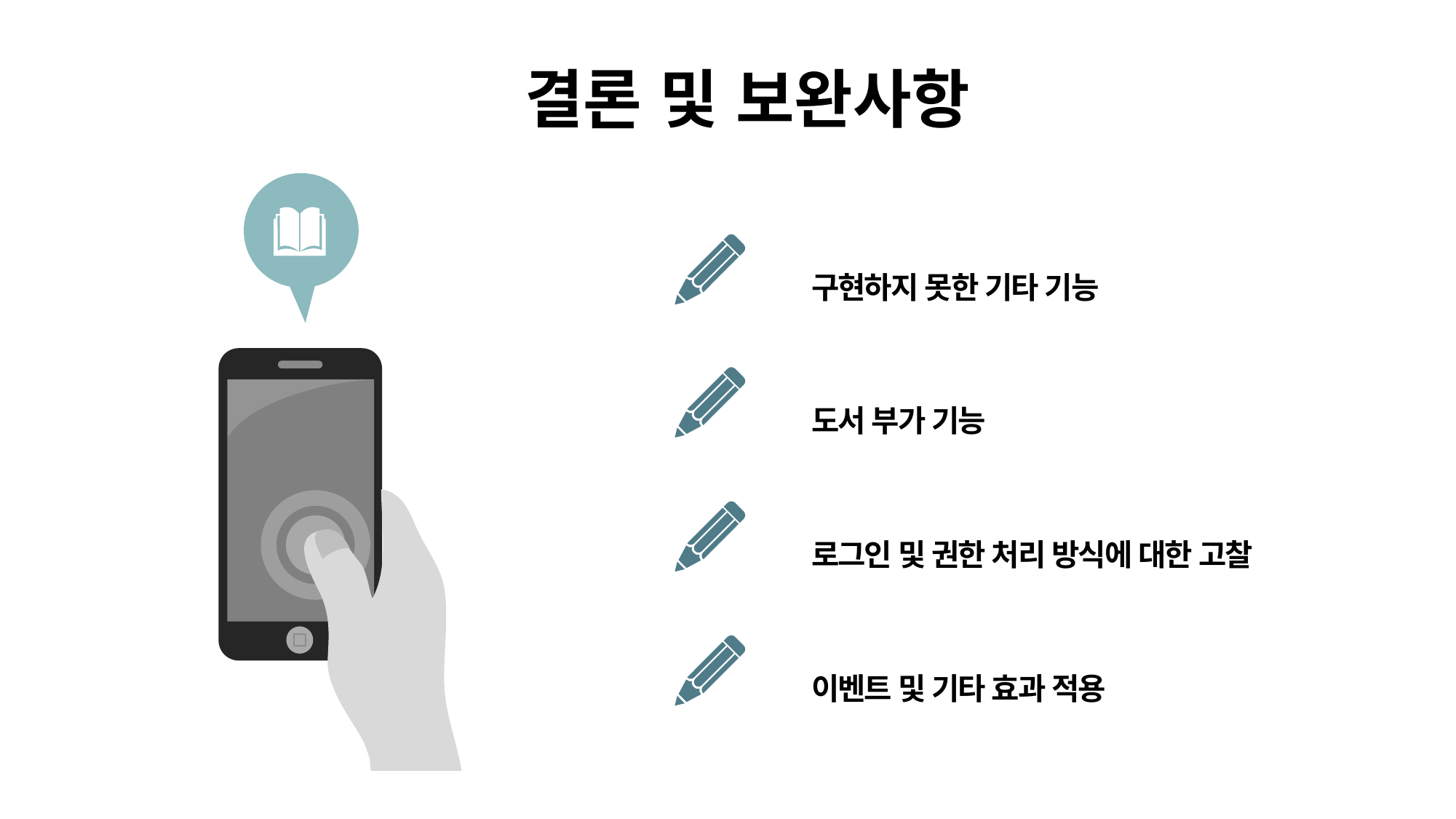

결론 및 보완사항

구현하지 못한 기타 기능

도서 부가 기능

로그인 및 권한 처리 방식에 대한 고찰

이벤트 및 기타 효과 적용